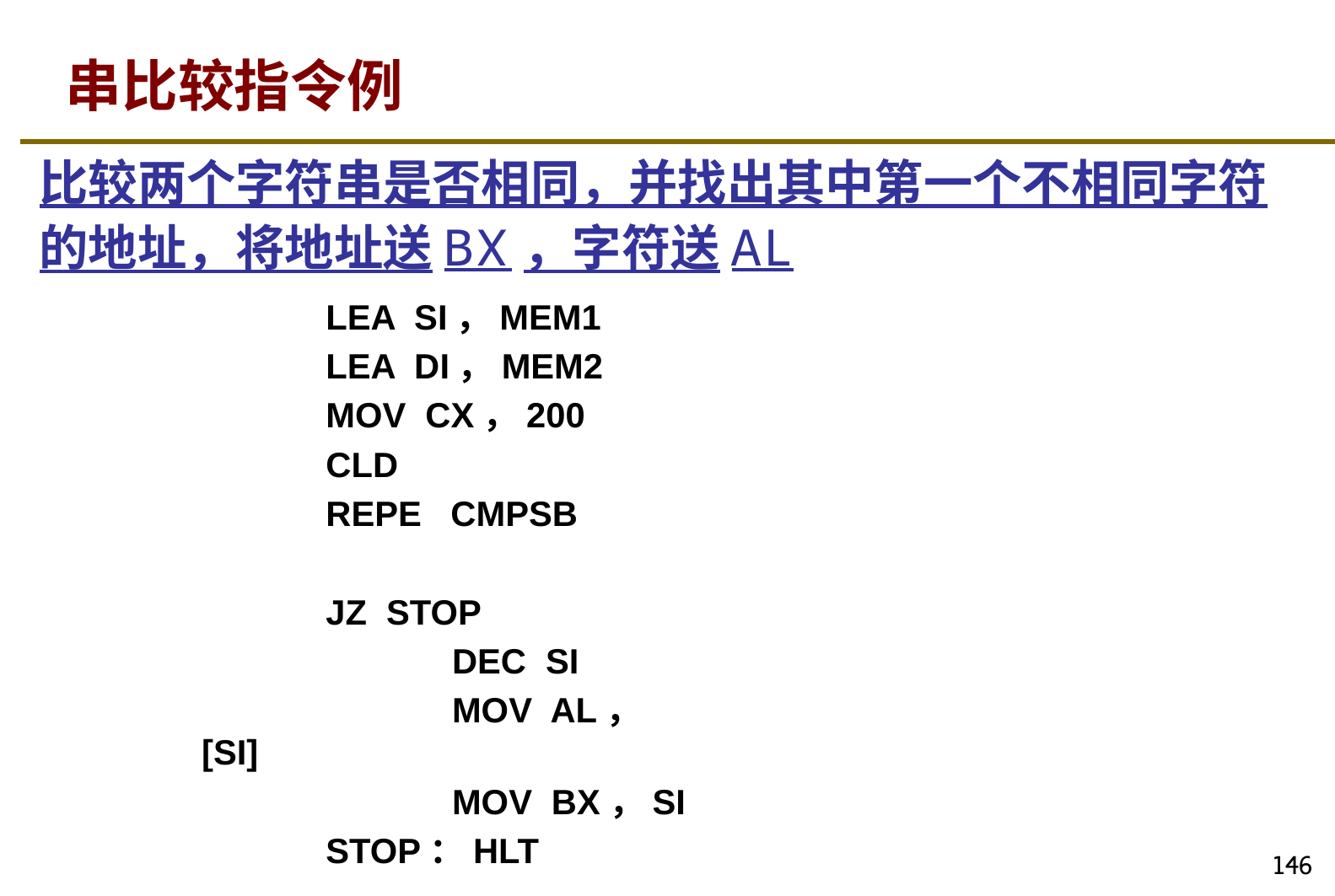

# 串比较指令例
比较两个字符串是否相同，并找出其中第一个不相同字符的地址，将地址送BX，字符送AL
LEA  SI，MEM1
LEA  DI，MEM2
MOV  CX，200
CLD
REPE   CMPSB

JZ  STOP
             DEC  SI
             MOV  AL，[SI]
             MOV  BX，SI
STOP：HLT
146